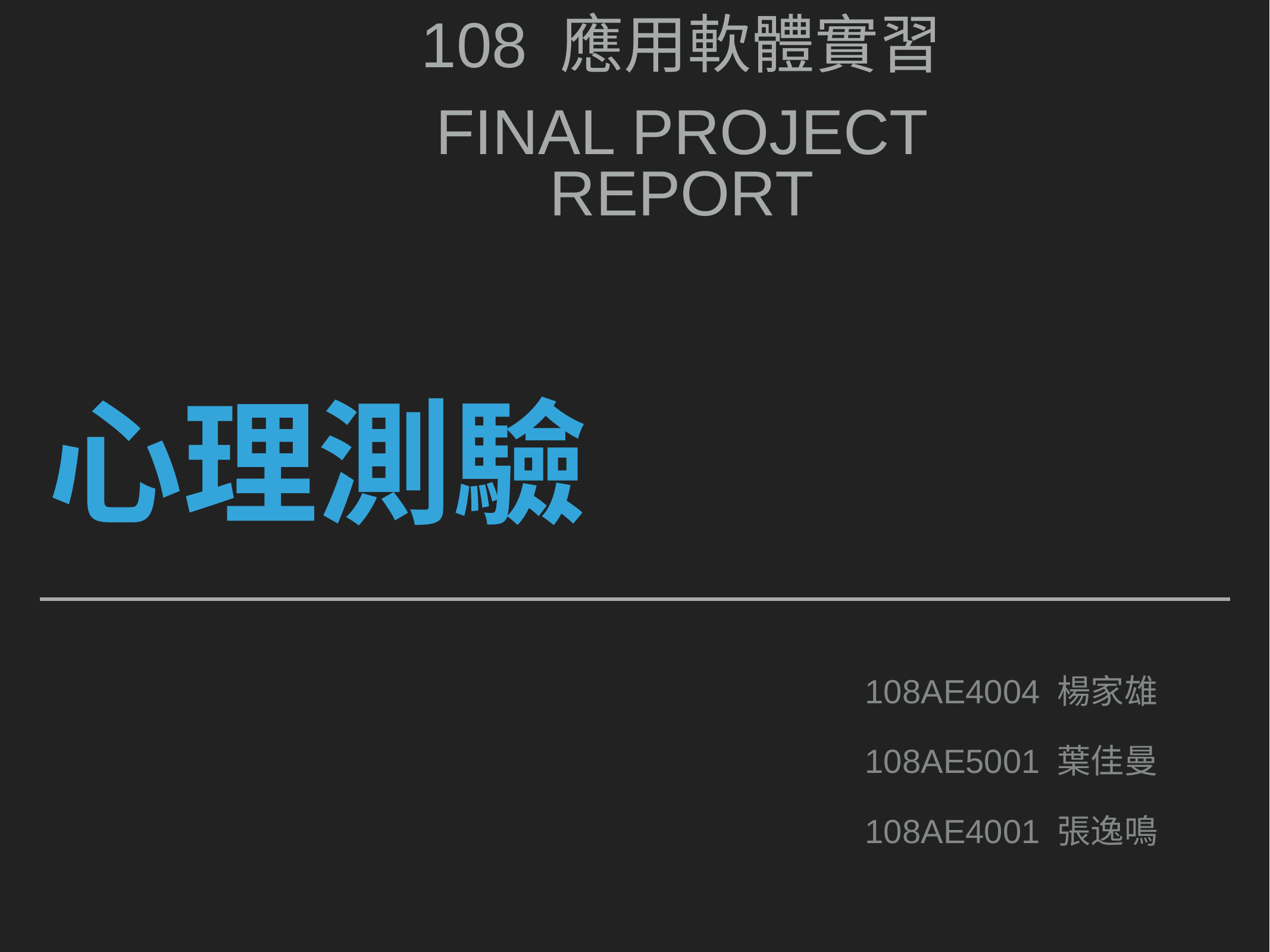

108 應用軟體實習
Final project report
# 心理測驗
108AE4004 楊家雄
108AE5001 葉佳曼
108AE4001 張逸鳴